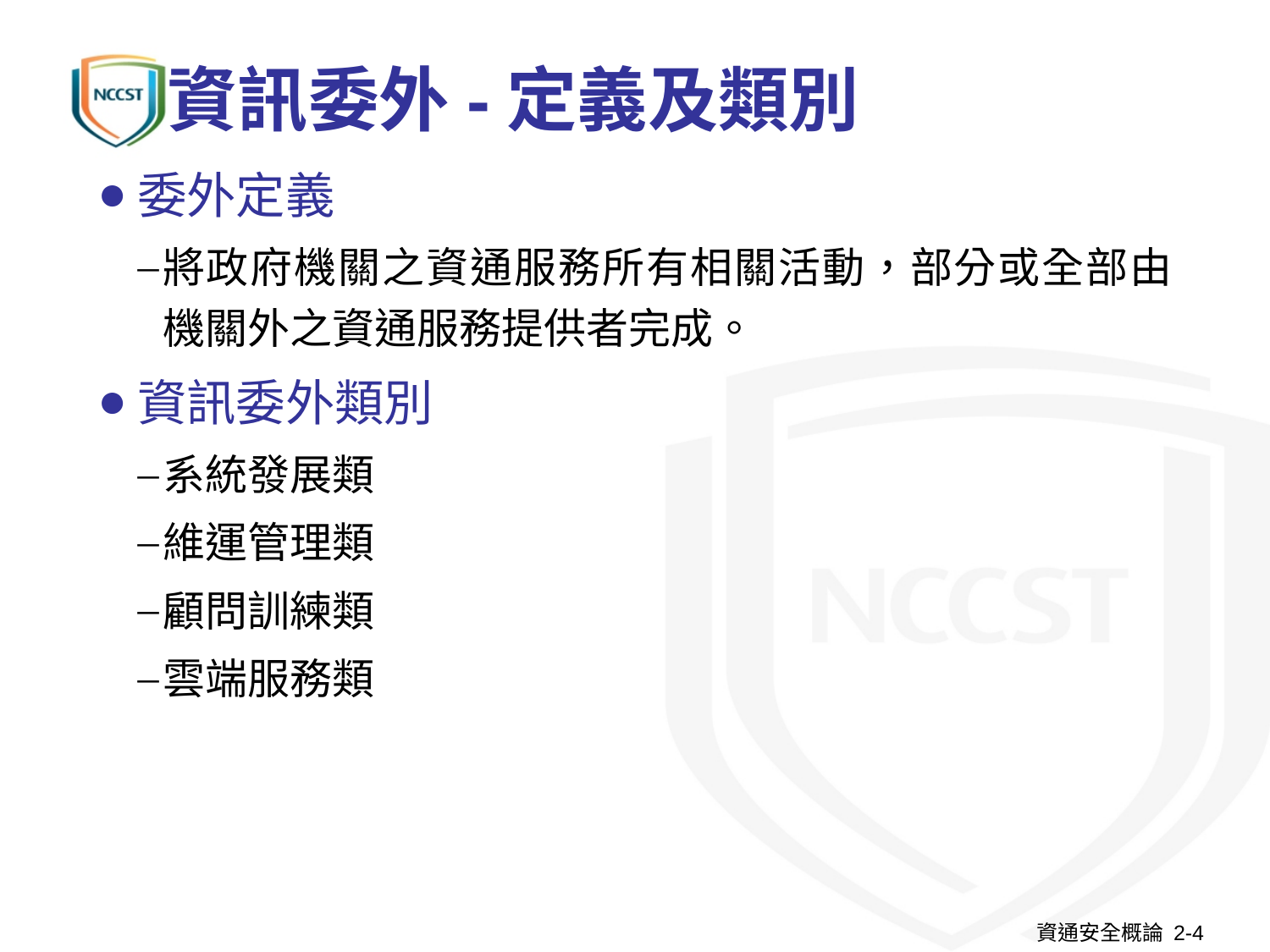

# 資訊委外-定義及類別
委外定義
將政府機關之資通服務所有相關活動，部分或全部由機關外之資通服務提供者完成。
資訊委外類別
系統發展類
維運管理類
顧問訓練類
雲端服務類